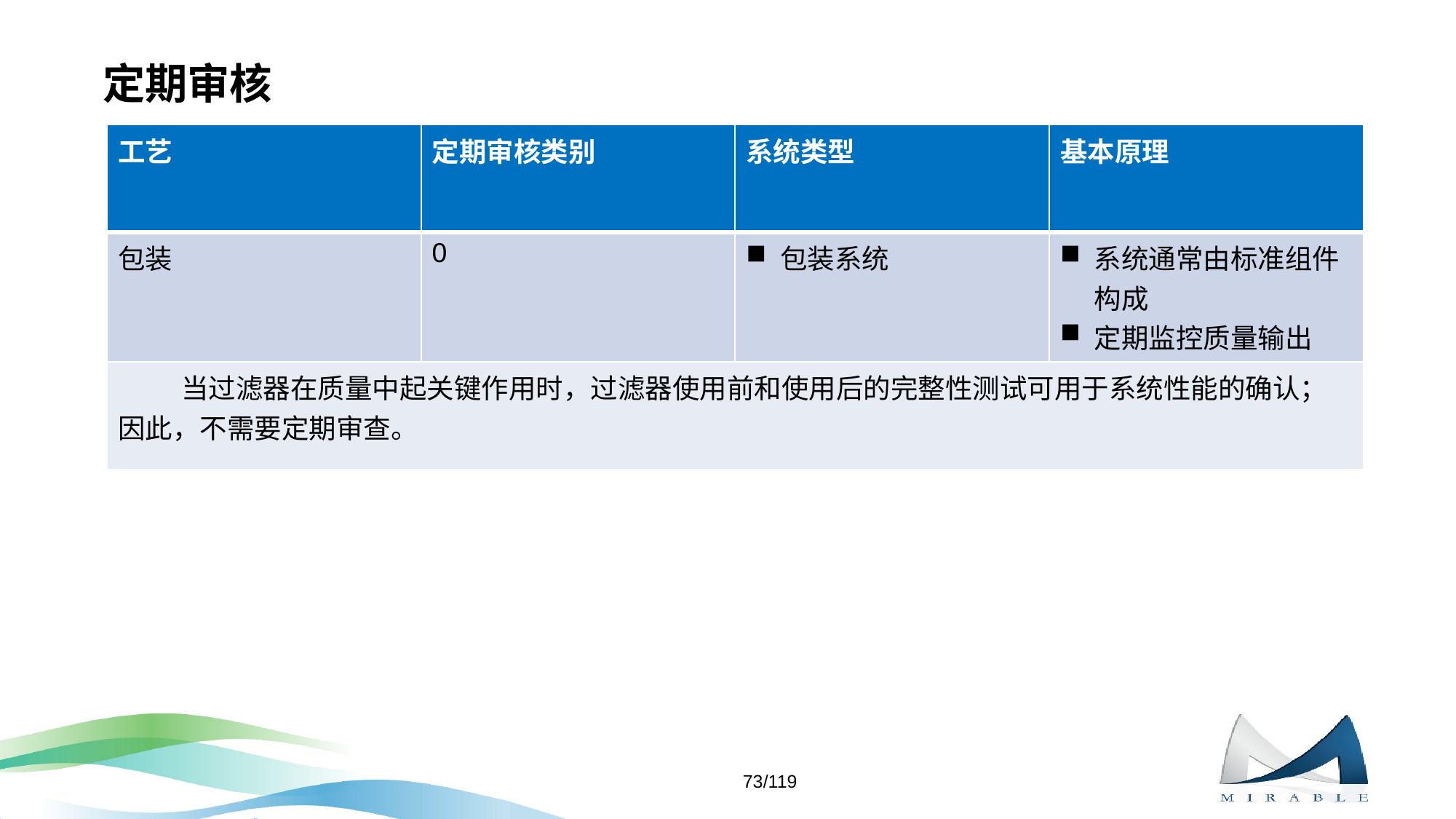

# 定期审核
| 工艺 | 定期审核类别 | 系统类型 | 基本原理 |
| --- | --- | --- | --- |
| 包装 | 0 | 包装系统 | 系统通常由标准组件构成 定期监控质量输出 |
| 当过滤器在质量中起关键作用时，过滤器使用前和使用后的完整性测试可用于系统性能的确认；因此，不需要定期审查。 |  |  |  |
73/119